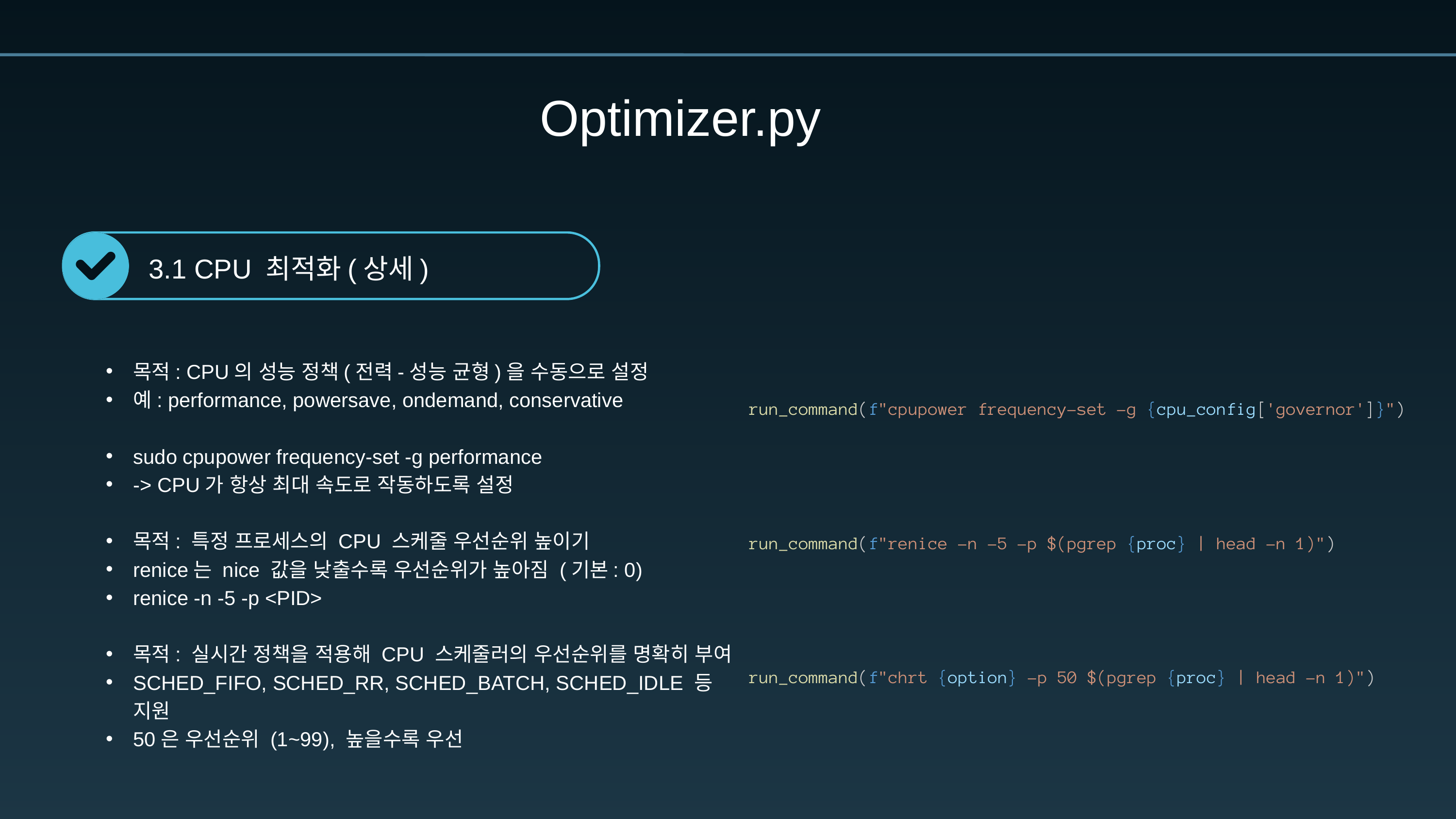

Optimizer.py

3.1 CPU 최적화(상세)
목적: CPU의 성능 정책(전력-성능 균형)을 수동으로 설정
예: performance, powersave, ondemand, conservative

sudo cpupower frequency-set -g performance
-> CPU가 항상 최대 속도로 작동하도록 설정

목적: 특정 프로세스의 CPU 스케줄 우선순위 높이기
renice는 nice 값을 낮출수록 우선순위가 높아짐 (기본: 0)
renice -n -5 -p <PID>

목적: 실시간 정책을 적용해 CPU 스케줄러의 우선순위를 명확히 부여
SCHED_FIFO, SCHED_RR, SCHED_BATCH, SCHED_IDLE 등 지원
50은 우선순위 (1~99), 높을수록 우선
run_command(f"cpupower frequency-set -g {cpu_config['governor']}")
run_command(f"renice -n -5 -p $(pgrep {proc} | head -n 1)")
run_command(f"chrt {option} -p 50 $(pgrep {proc} | head -n 1)")